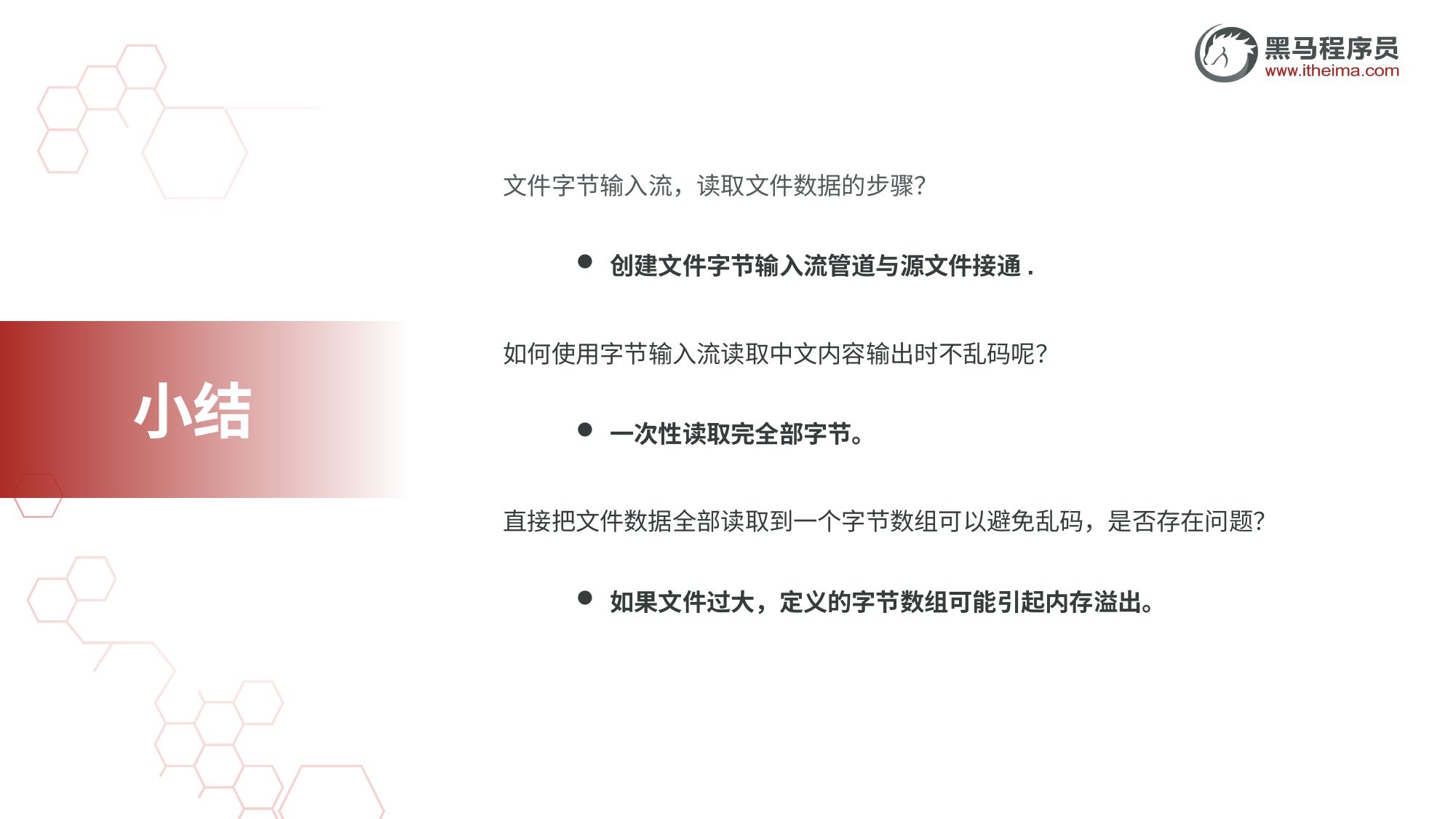

文件字节输入流，读取文件数据的步骤？
创建文件字节输入流管道与源文件接通.
如何使用字节输入流读取中文内容输出时不乱码呢？
一次性读取完全部字节。
直接把文件数据全部读取到一个字节数组可以避免乱码，是否存在问题？
如果文件过大，定义的字节数组可能引起内存溢出。